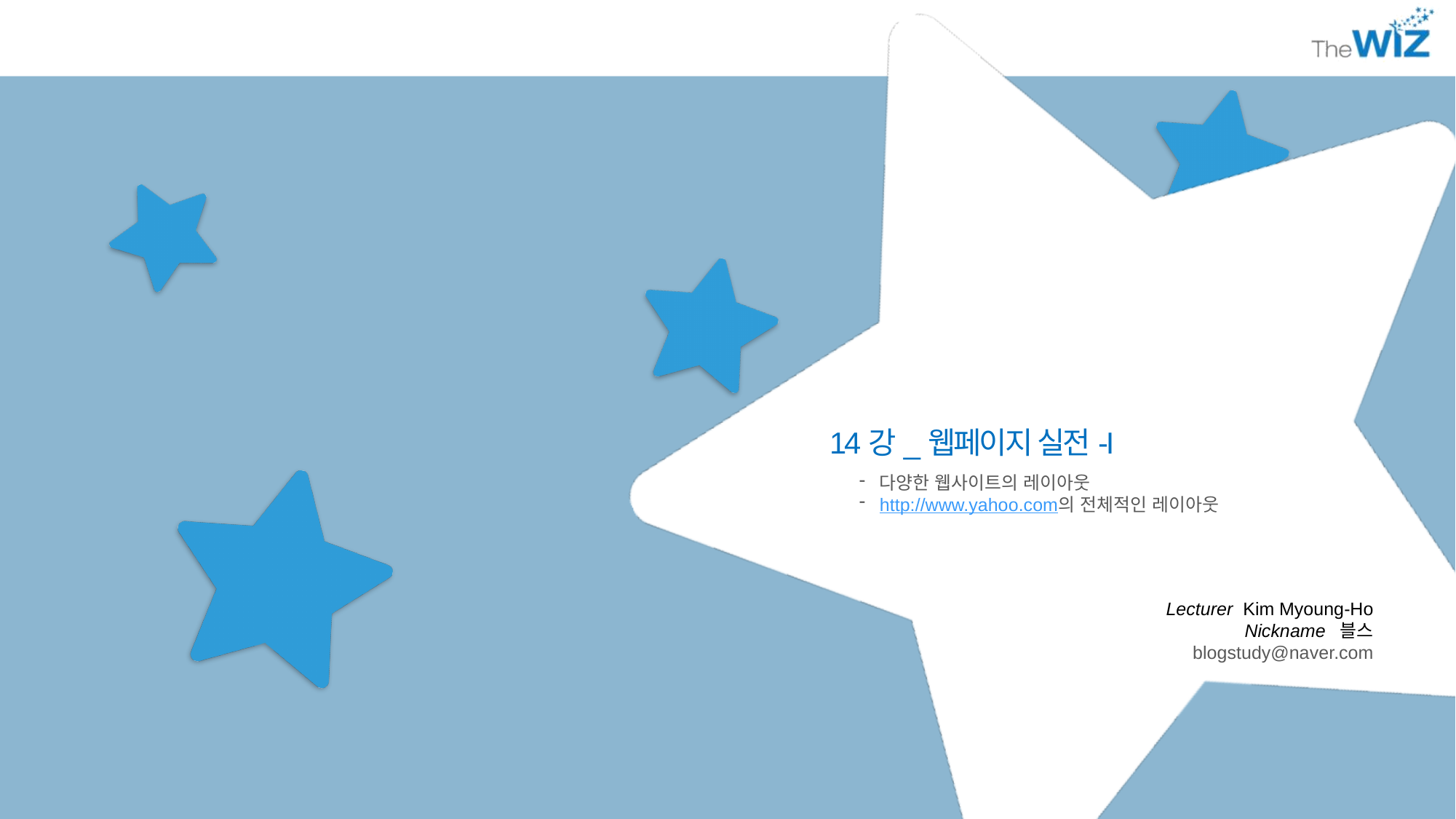

14강_웹페이지 실전-I
다양한 웹사이트의 레이아웃
http://www.yahoo.com의 전체적인 레이아웃
Lecturer  Kim Myoung-Ho
Nickname  블스
blogstudy@naver.com